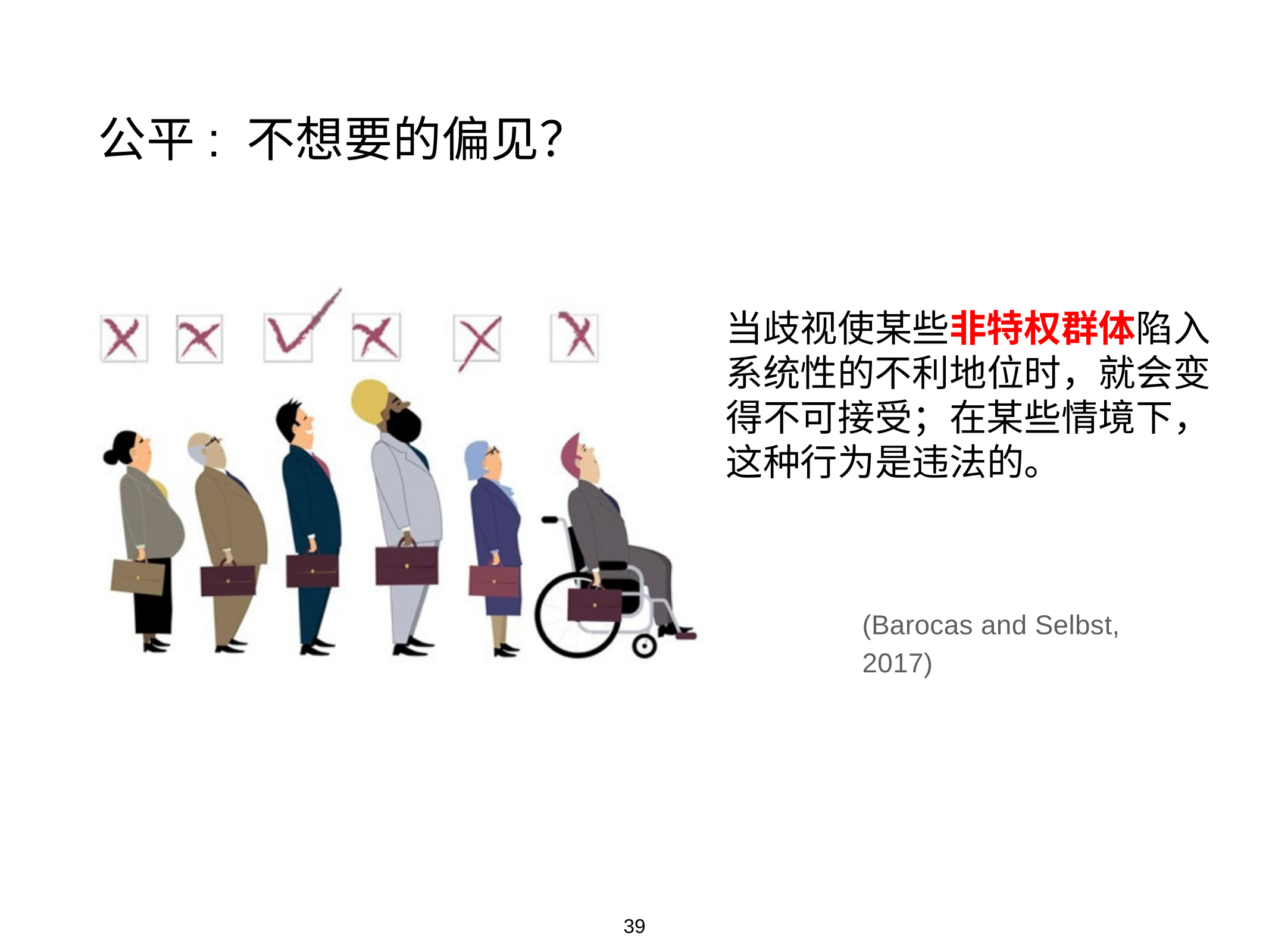

公平: 不想要的偏见？

当歧视使某些非特权群体陷入系统性的不利地位时，就会变得不可接受；在某些情境下，这种行为是违法的。
(Barocas and Selbst, 2017)
39